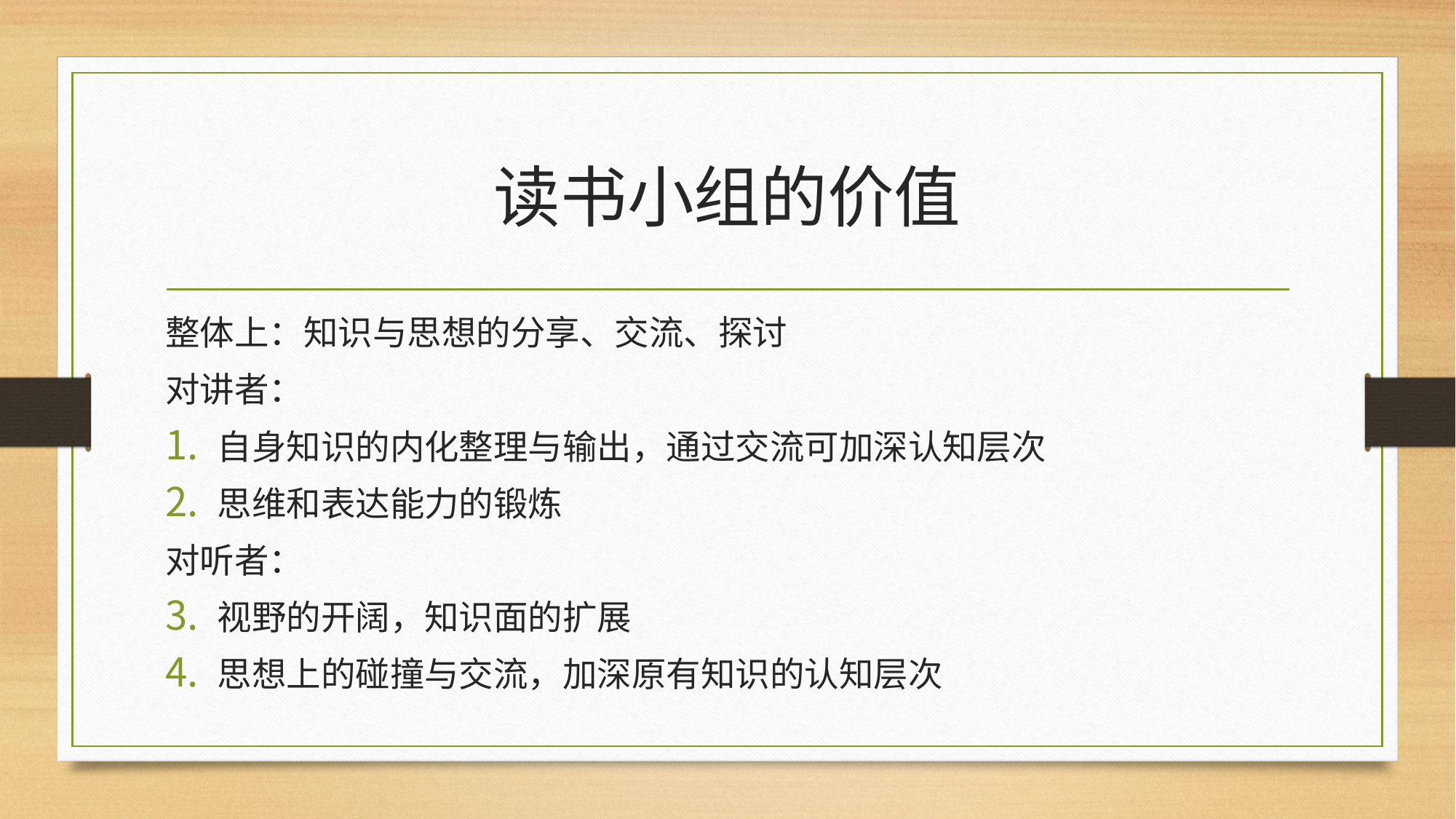

# 读书小组的价值
整体上：知识与思想的分享、交流、探讨
对讲者：
自身知识的内化整理与输出，通过交流可加深认知层次
思维和表达能力的锻炼
对听者：
视野的开阔，知识面的扩展
思想上的碰撞与交流，加深原有知识的认知层次